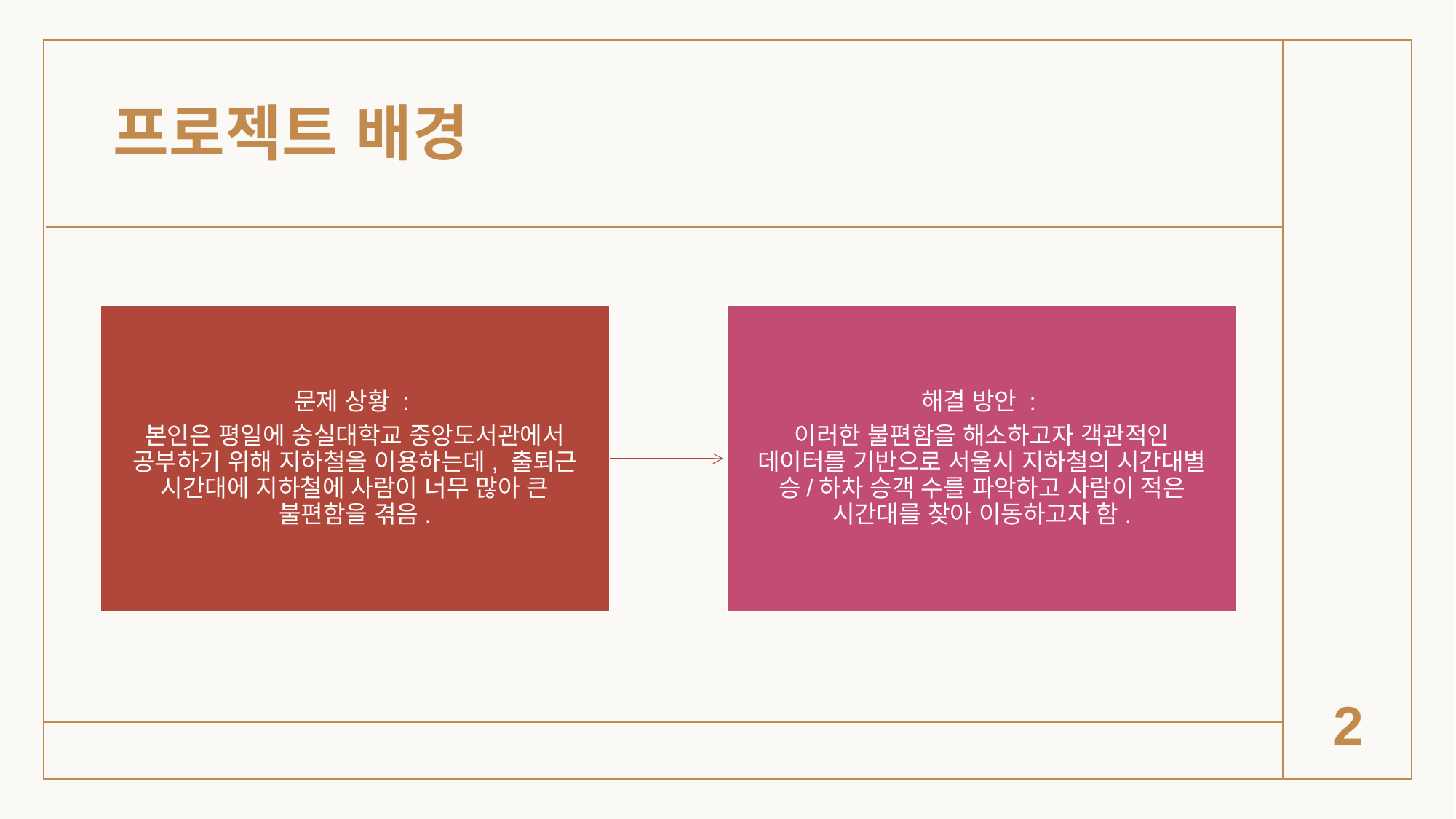

# 프로젝트 배경

문제 상황 :
본인은 평일에 숭실대학교 중앙도서관에서 공부하기 위해 지하철을 이용하는데, 출퇴근 시간대에 지하철에 사람이 너무 많아 큰 불편함을 겪음.
해결 방안 :
이러한 불편함을 해소하고자 객관적인 데이터를 기반으로 서울시 지하철의 시간대별 승/하차 승객 수를 파악하고 사람이 적은 시간대를 찾아 이동하고자 함.
2